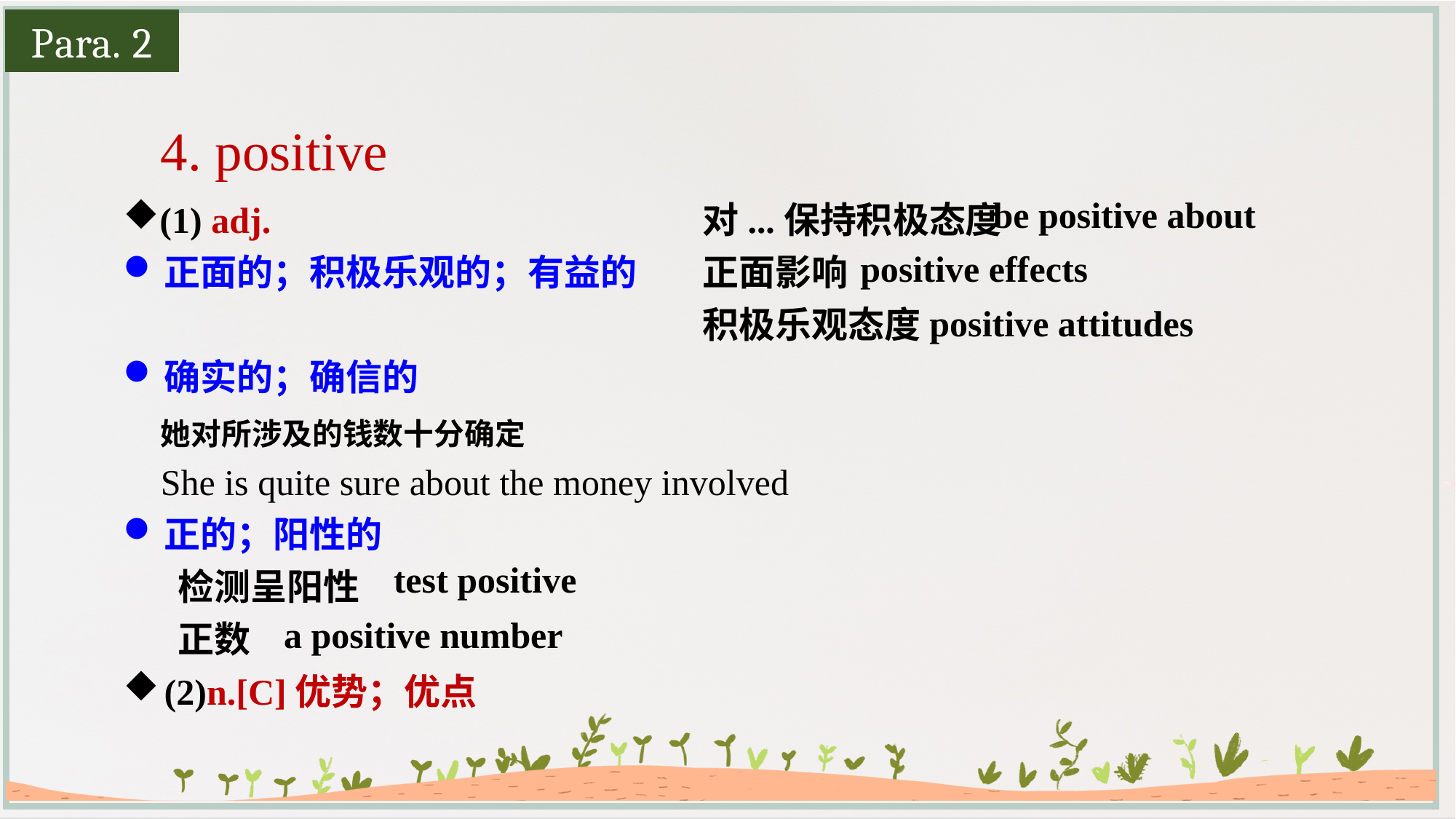

Para. 2
4. positive
(1) adj.
正面的；积极乐观的；有益的

确实的；确信的

正的；阳性的
检测呈阳性
正数
(2)n.[C]优势；优点

 对...保持积极态度
 正面影响
 积极乐观态度
be positive about
positive effects
positive attitudes
她对所涉及的钱数十分确定
She is quite sure about the money involved
test positive
a positive number